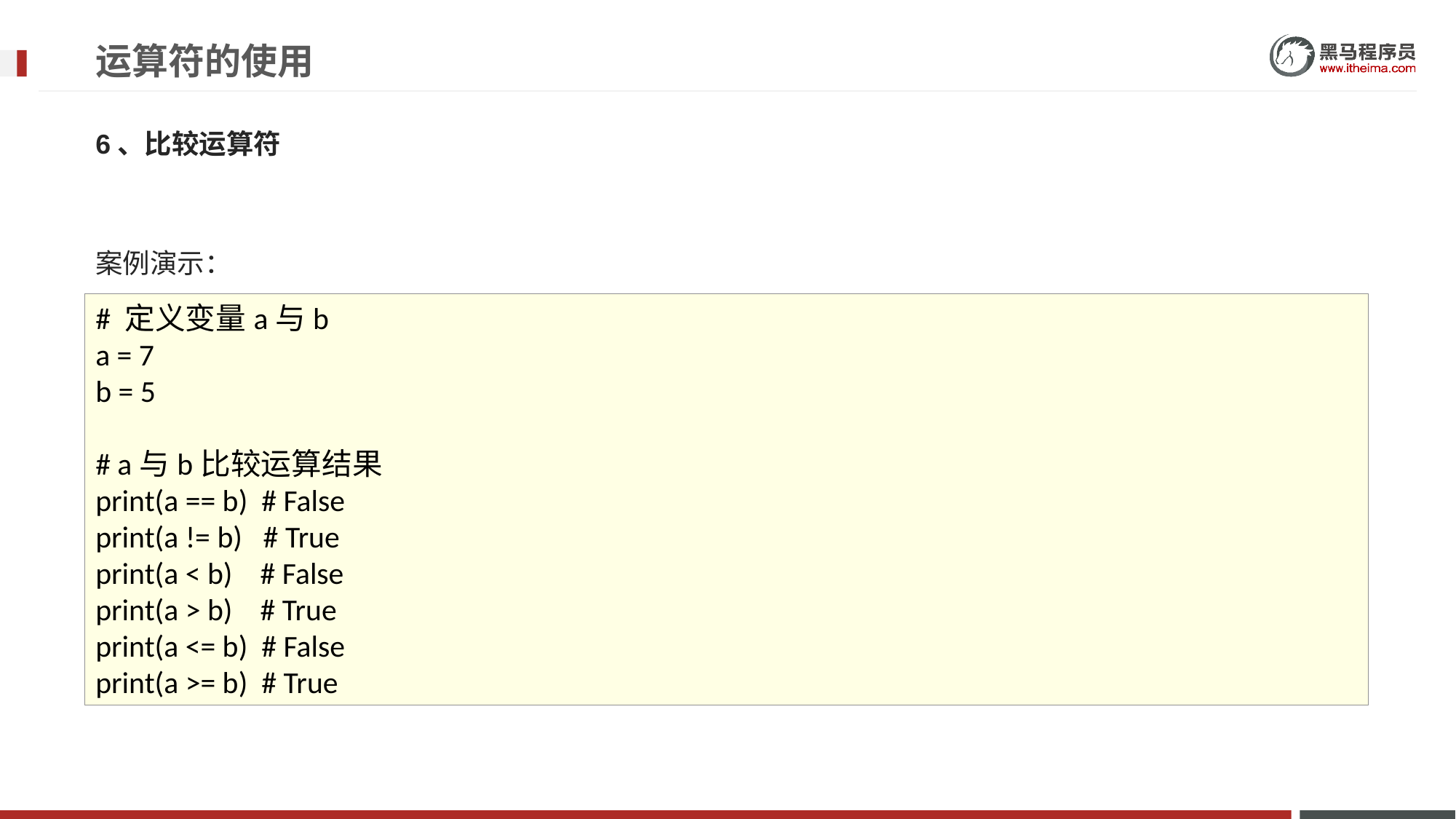

# 运算符的使用
6、比较运算符
案例演示：
# 定义变量a与b
a = 7
b = 5

# a与b比较运算结果
print(a == b)  # False
print(a != b)   # True
print(a < b)    # False
print(a > b)    # True
print(a <= b)  # False
print(a >= b)  # True